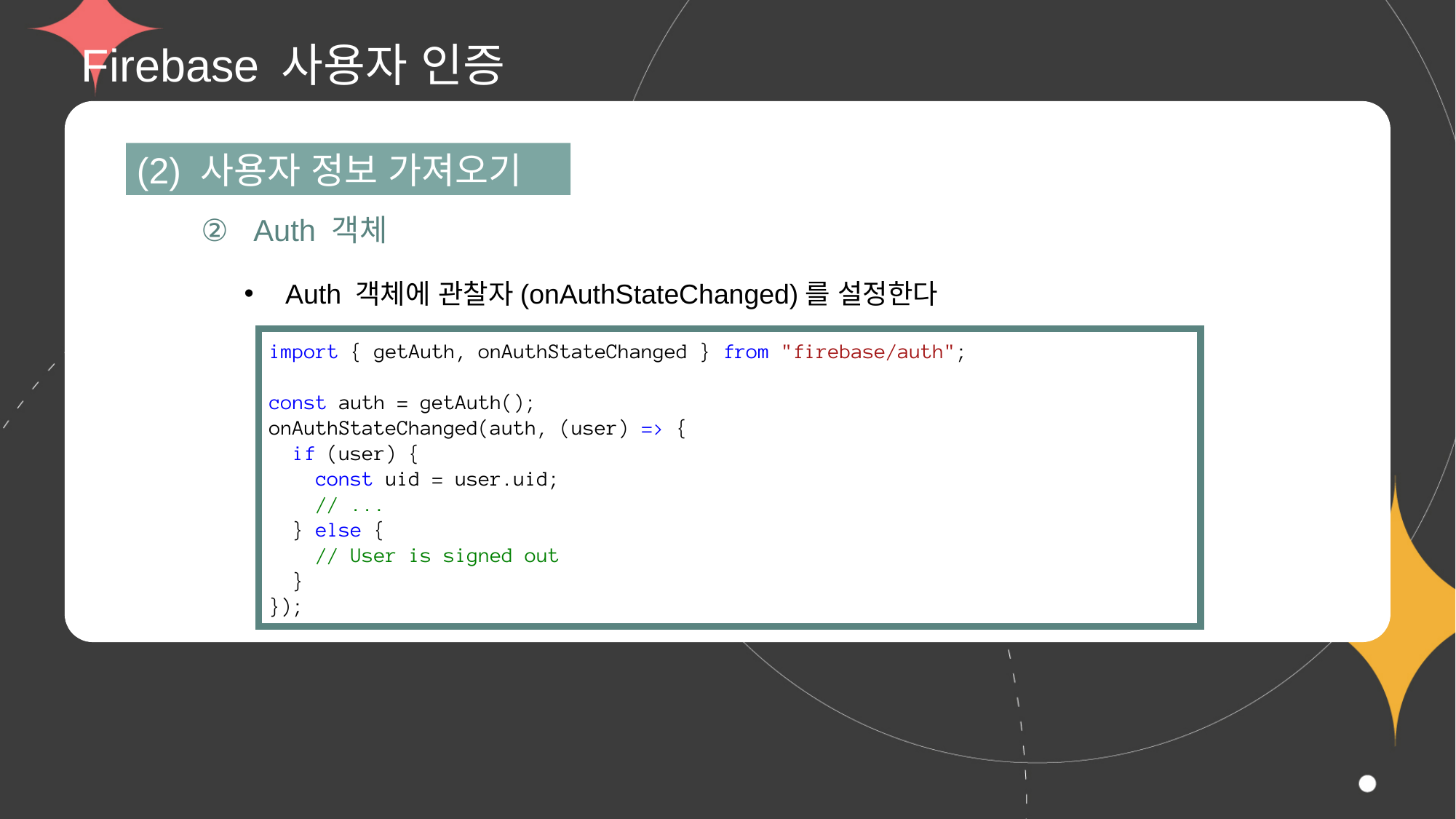

# Firebase 사용자 인증
(2) 사용자 정보 가져오기
②   Auth 객체
Auth 객체에 관찰자(onAuthStateChanged)를 설정한다
import { getAuth, onAuthStateChanged } from "firebase/auth";
const auth = getAuth();
onAuthStateChanged(auth, (user) => {
  if (user) {
    const uid = user.uid;
    // ...
  } else {
    // User is signed out
  }
});